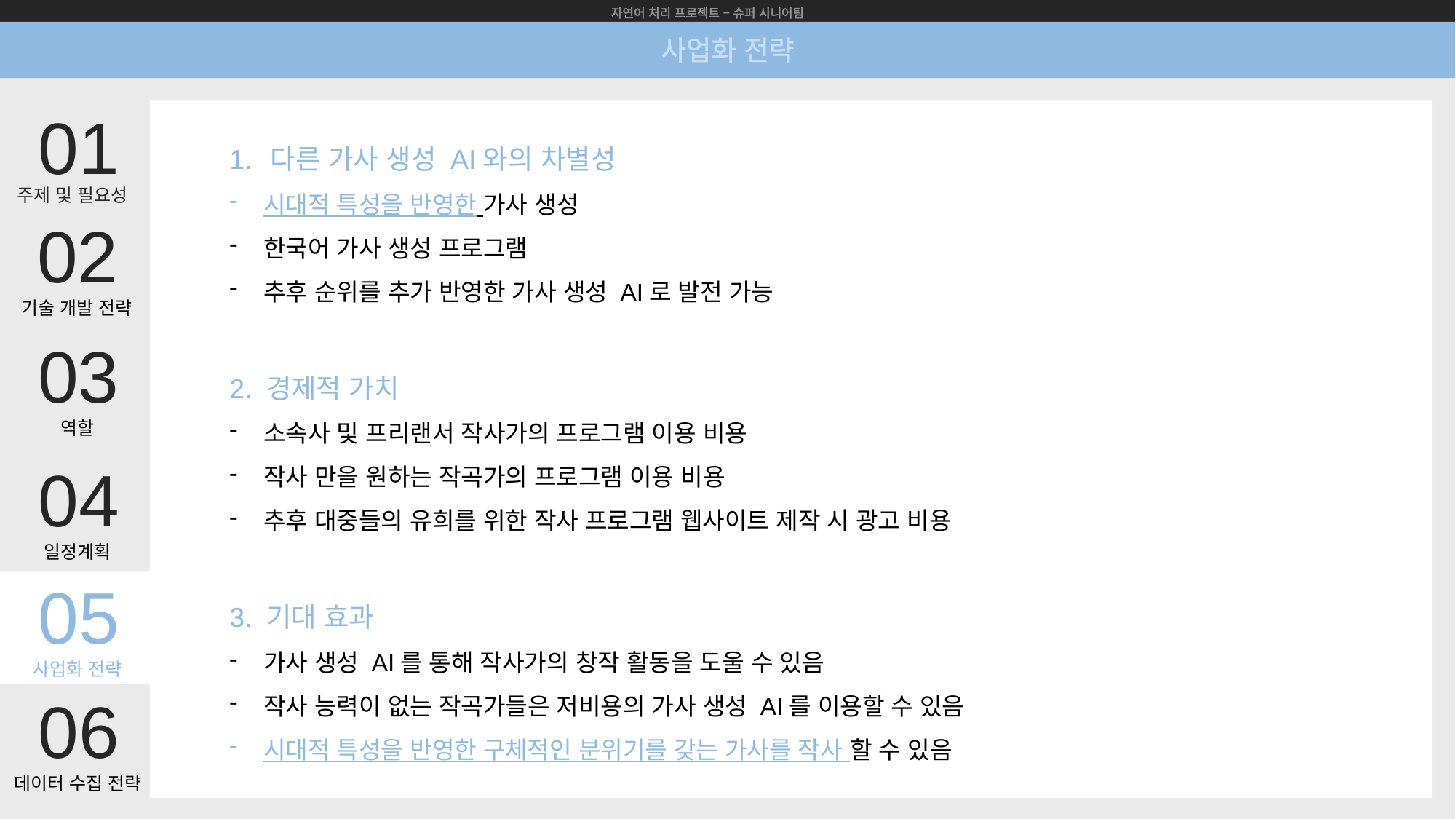

자연어 처리 프로젝트 – 슈퍼 시니어팀

사업화 전략
01

다른 가사 생성 AI와의 차별성
시대적 특성을 반영한 가사 생성
한국어 가사 생성 프로그램
추후 순위를 추가 반영한 가사 생성 AI로 발전 가능

2. 경제적 가치
소속사 및 프리랜서 작사가의 프로그램 이용 비용
작사 만을 원하는 작곡가의 프로그램 이용 비용
추후 대중들의 유희를 위한 작사 프로그램 웹사이트 제작 시 광고 비용

3. 기대 효과
가사 생성 AI를 통해 작사가의 창작 활동을 도울 수 있음
작사 능력이 없는 작곡가들은 저비용의 가사 생성 AI를 이용할 수 있음
시대적 특성을 반영한 구체적인 분위기를 갖는 가사를 작사 할 수 있음
주제 및 필요성
02
기술 개발 전략
03
역할
04
일정계획
05

사업화 전략
06
데이터 수집 전략